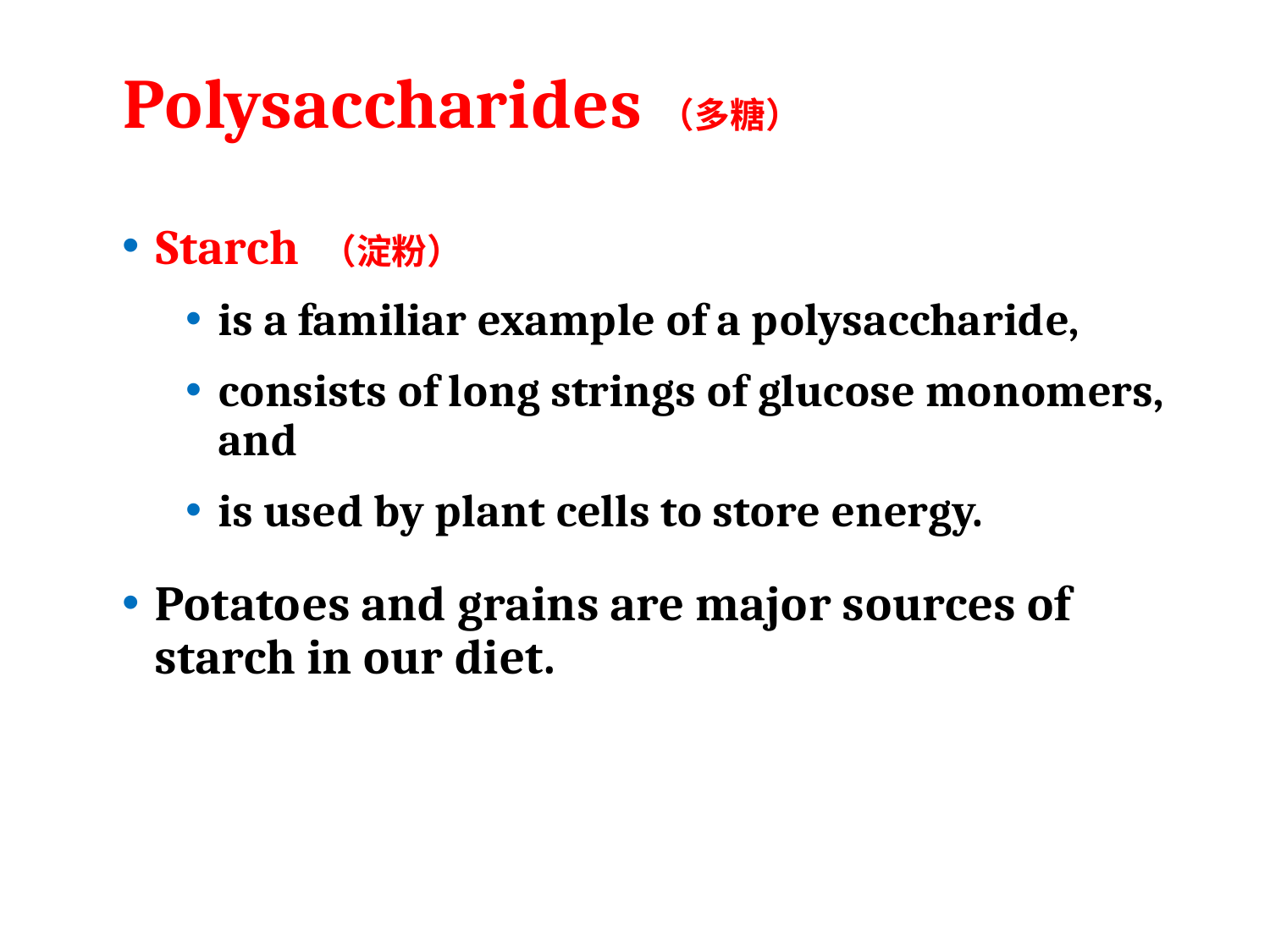

# Polysaccharides（多糖）
Starch （淀粉）
is a familiar example of a polysaccharide,
consists of long strings of glucose monomers, and
is used by plant cells to store energy.
Potatoes and grains are major sources of starch in our diet.